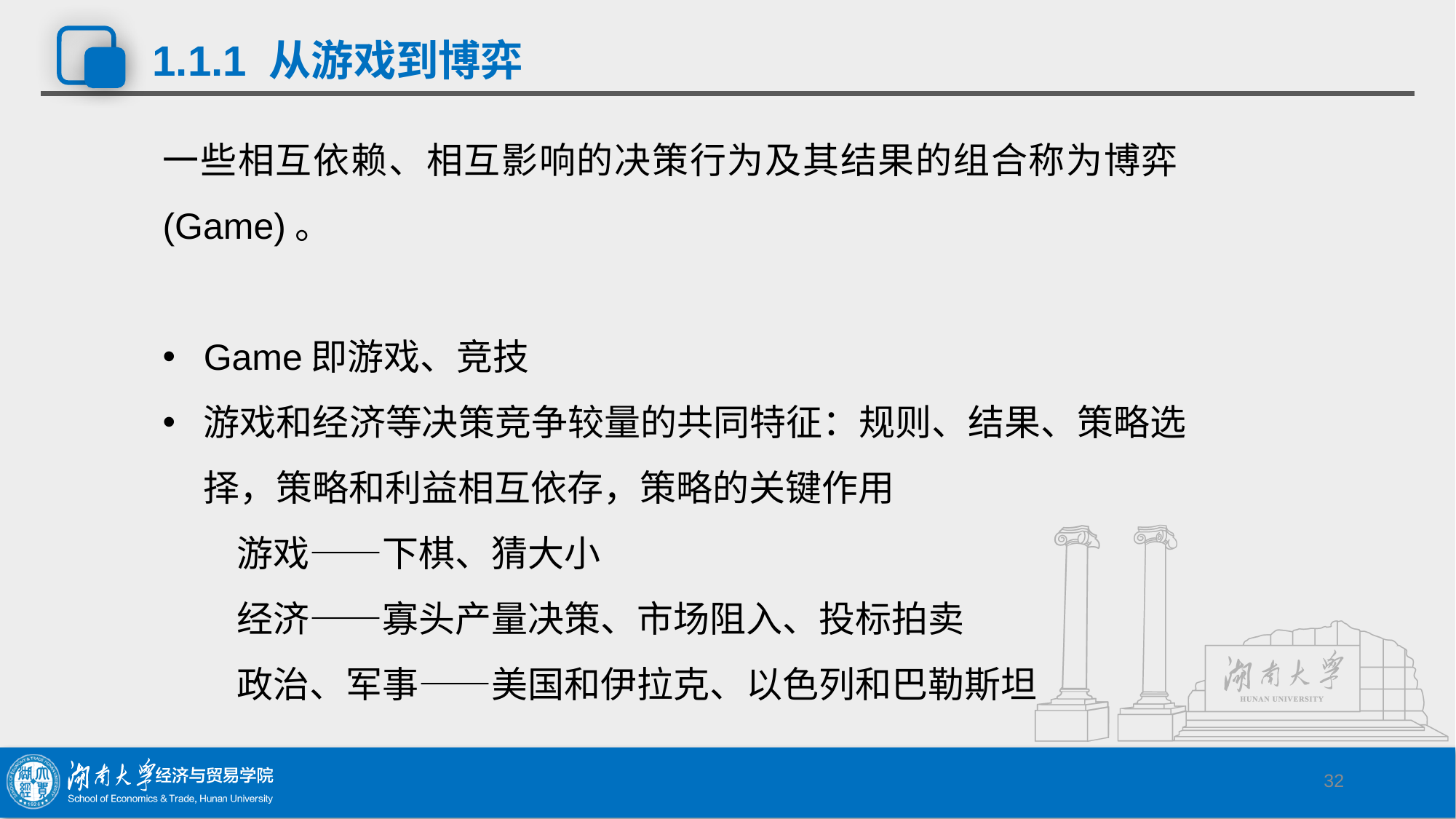

# 1.1.1 从游戏到博弈
一些相互依赖、相互影响的决策行为及其结果的组合称为博弈(Game)。

Game即游戏、竞技
游戏和经济等决策竞争较量的共同特征：规则、结果、策略选择，策略和利益相互依存，策略的关键作用
        游戏——下棋、猜大小
        经济——寡头产量决策、市场阻入、投标拍卖
        政治、军事——美国和伊拉克、以色列和巴勒斯坦